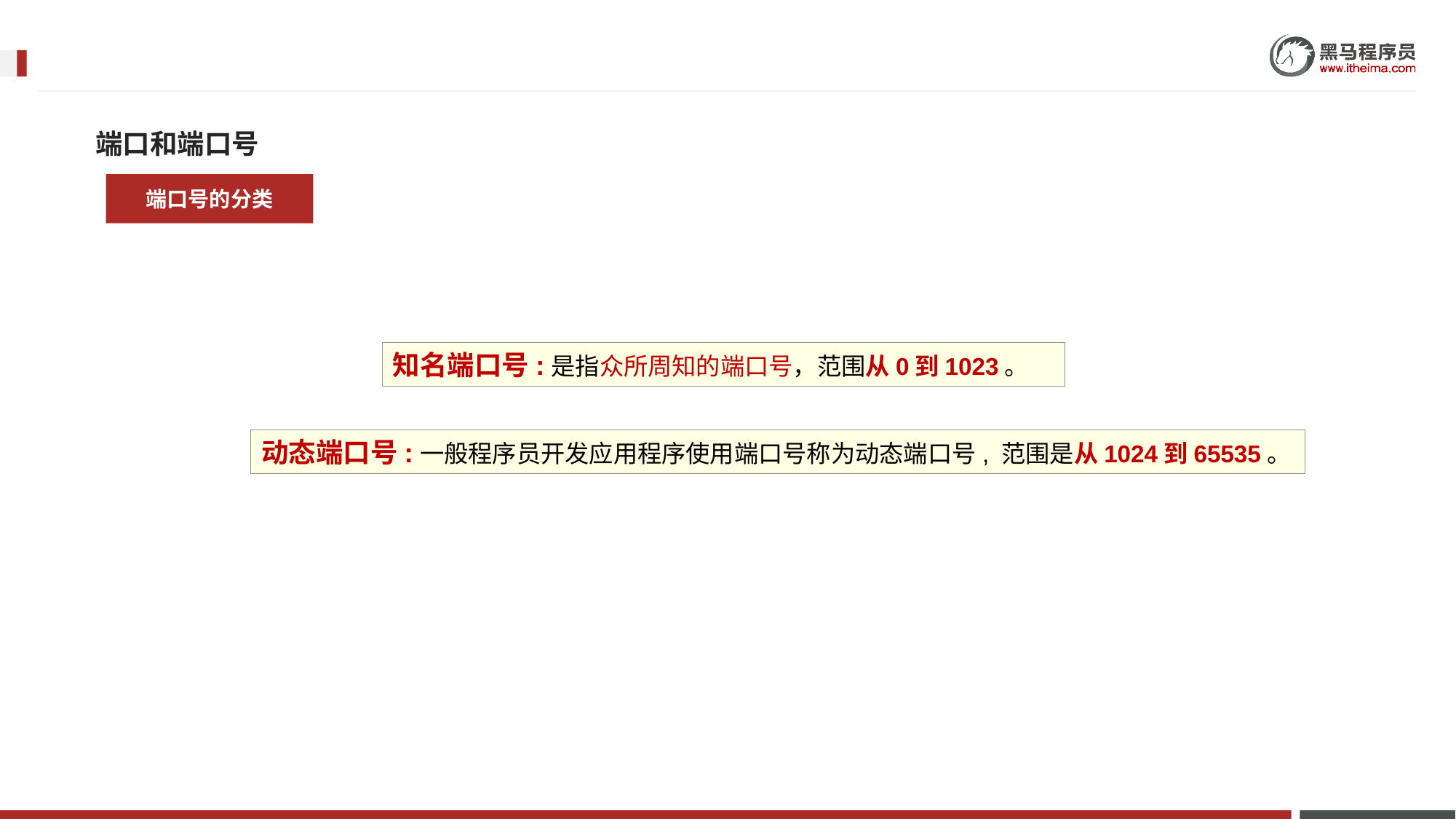

端口和端口号
端口号的分类
知名端口号:是指众所周知的端口号，范围从0到1023。
动态端口号:一般程序员开发应用程序使用端口号称为动态端口号, 范围是从1024到65535。